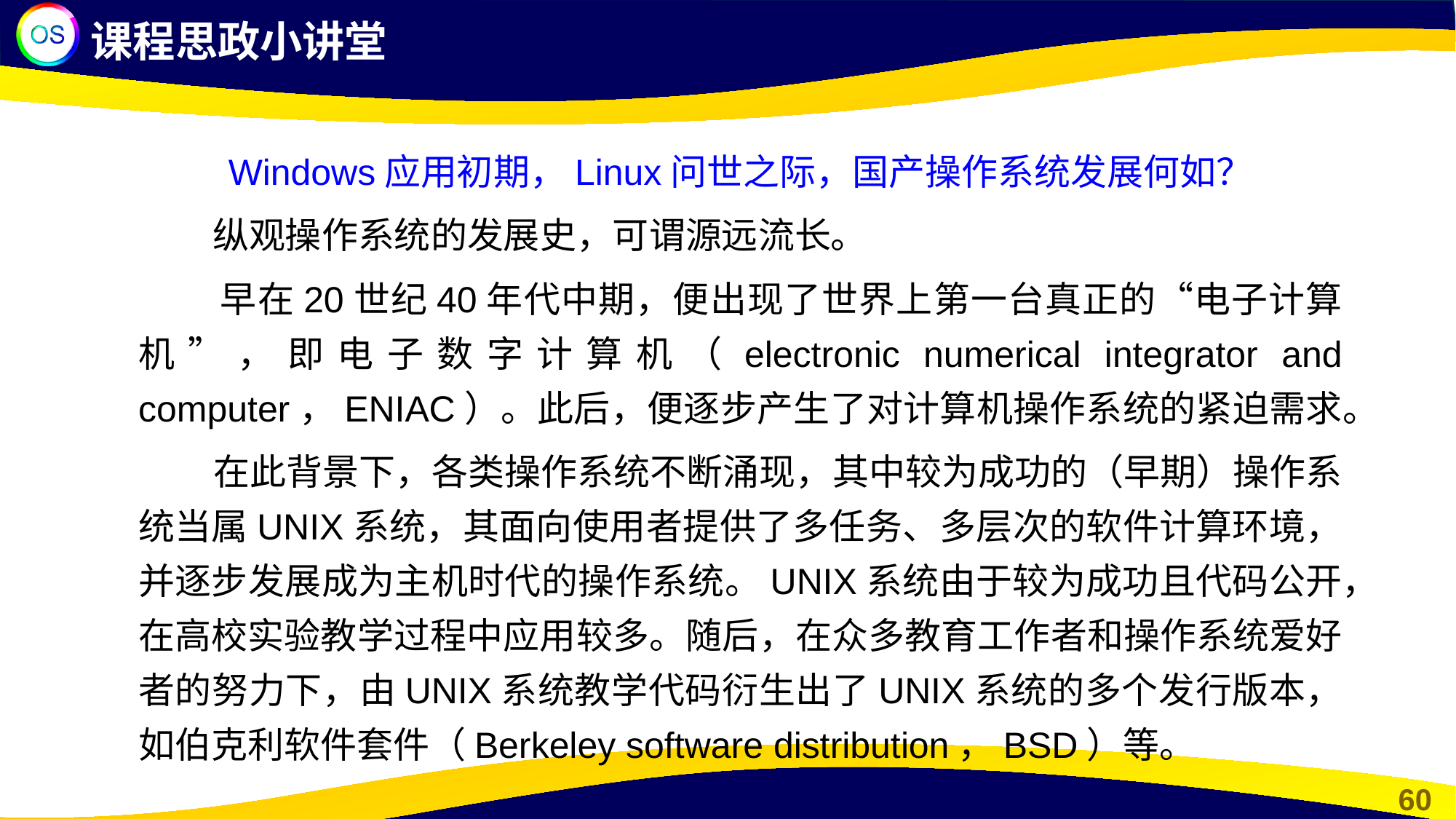

课程思政小讲堂
Windows应用初期，Linux问世之际，国产操作系统发展何如？
        纵观操作系统的发展史，可谓源远流长。
        早在20世纪40年代中期，便出现了世界上第一台真正的“电子计算机”，即电子数字计算机（electronic numerical integrator and computer，ENIAC）。此后，便逐步产生了对计算机操作系统的紧迫需求。
        在此背景下，各类操作系统不断涌现，其中较为成功的（早期）操作系统当属UNIX系统，其面向使用者提供了多任务、多层次的软件计算环境，并逐步发展成为主机时代的操作系统。UNIX系统由于较为成功且代码公开，在高校实验教学过程中应用较多。随后，在众多教育工作者和操作系统爱好者的努力下，由UNIX系统教学代码衍生出了UNIX系统的多个发行版本，如伯克利软件套件（Berkeley software distribution，BSD）等。